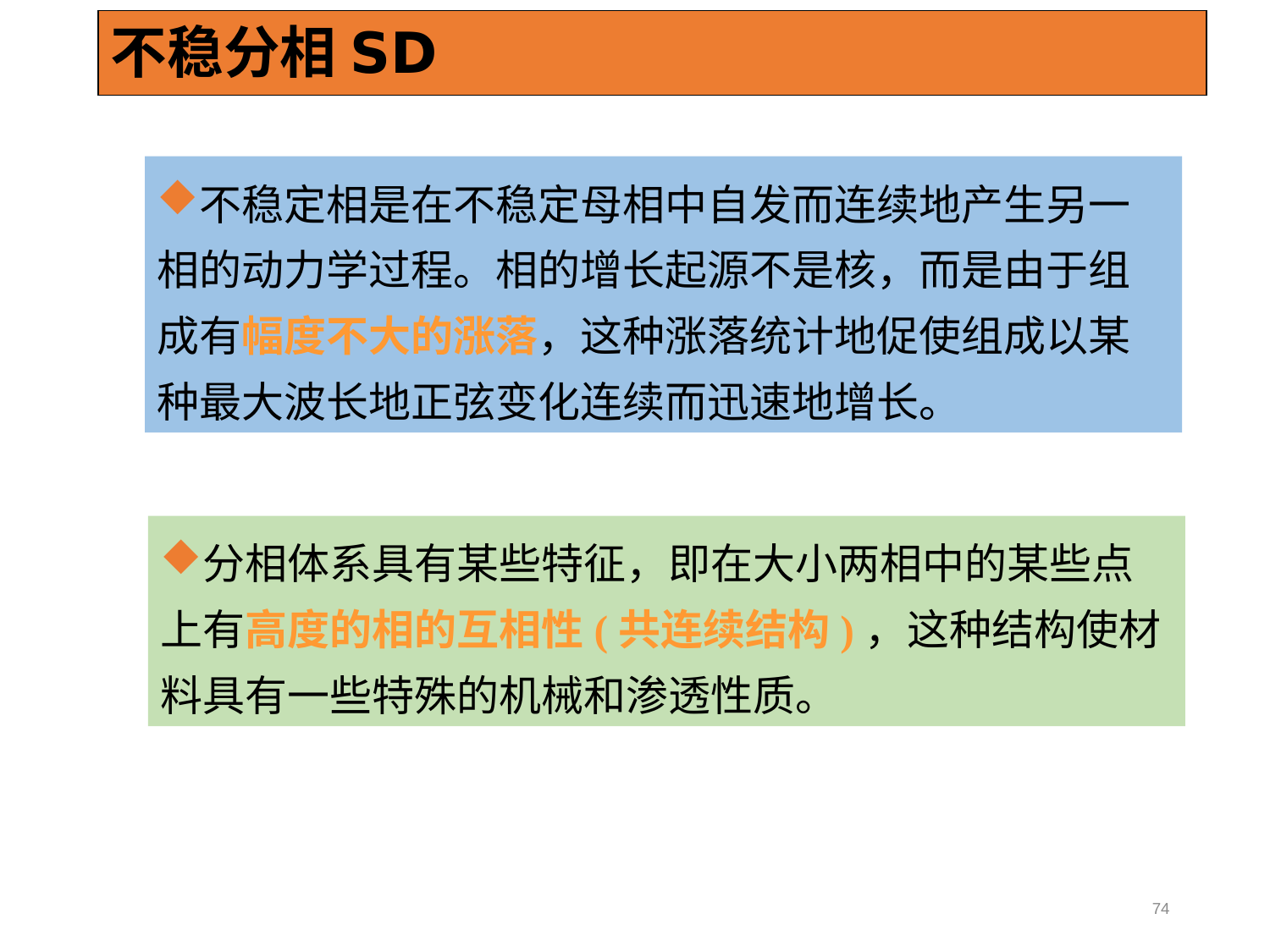

不稳分相SD
不稳定相是在不稳定母相中自发而连续地产生另一相的动力学过程。相的增长起源不是核，而是由于组成有幅度不大的涨落，这种涨落统计地促使组成以某种最大波长地正弦变化连续而迅速地增长。
分相体系具有某些特征，即在大小两相中的某些点上有高度的相的互相性(共连续结构)，这种结构使材料具有一些特殊的机械和渗透性质。
74